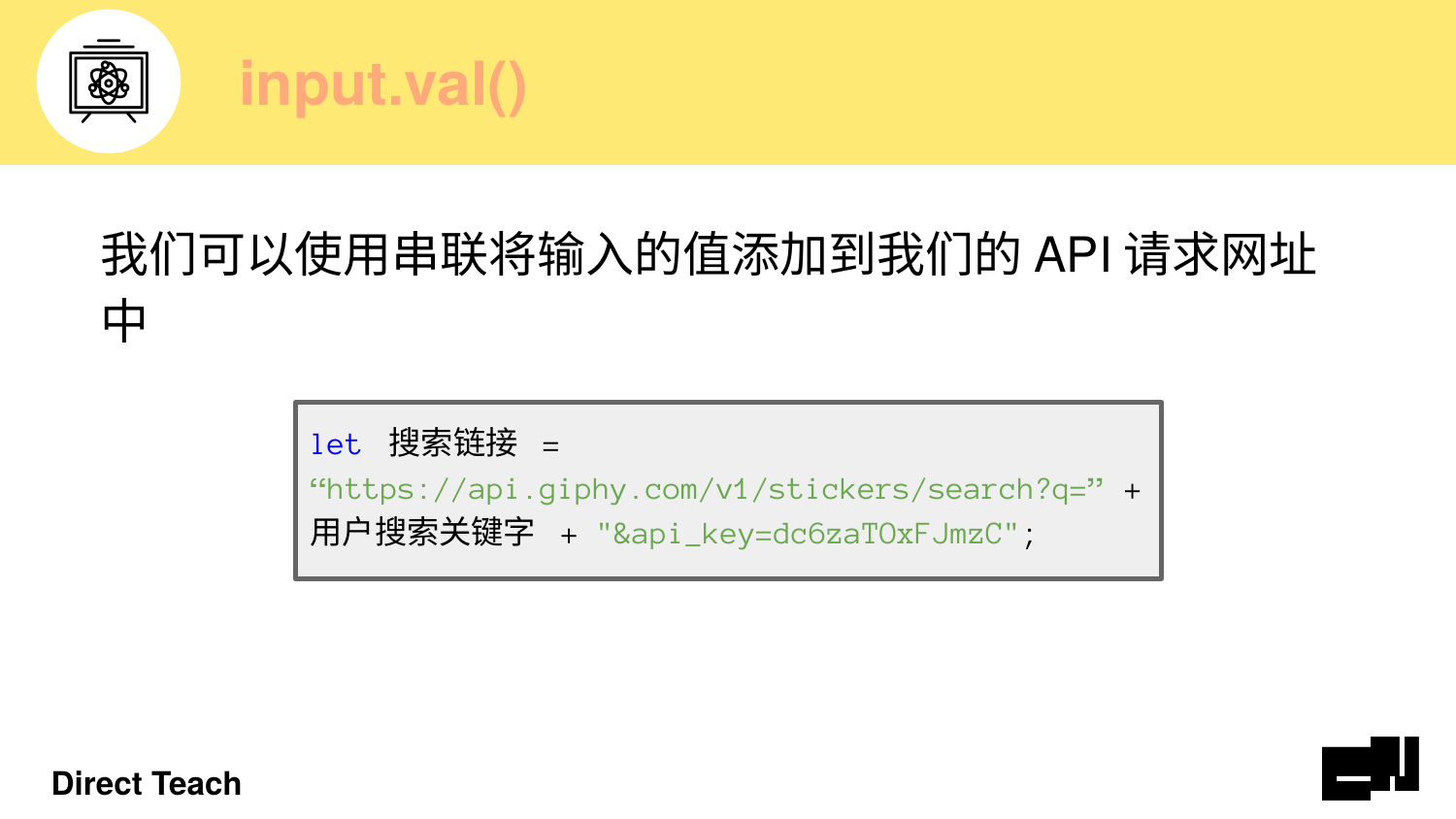

# input.val()
我们可以使用串联将输入的值添加到我们的API请求网址中
let 搜索链接 = “https://api.giphy.com/v1/stickers/search?q=” + 用户搜索关键字 + "&api_key=dc6zaTOxFJmzC";